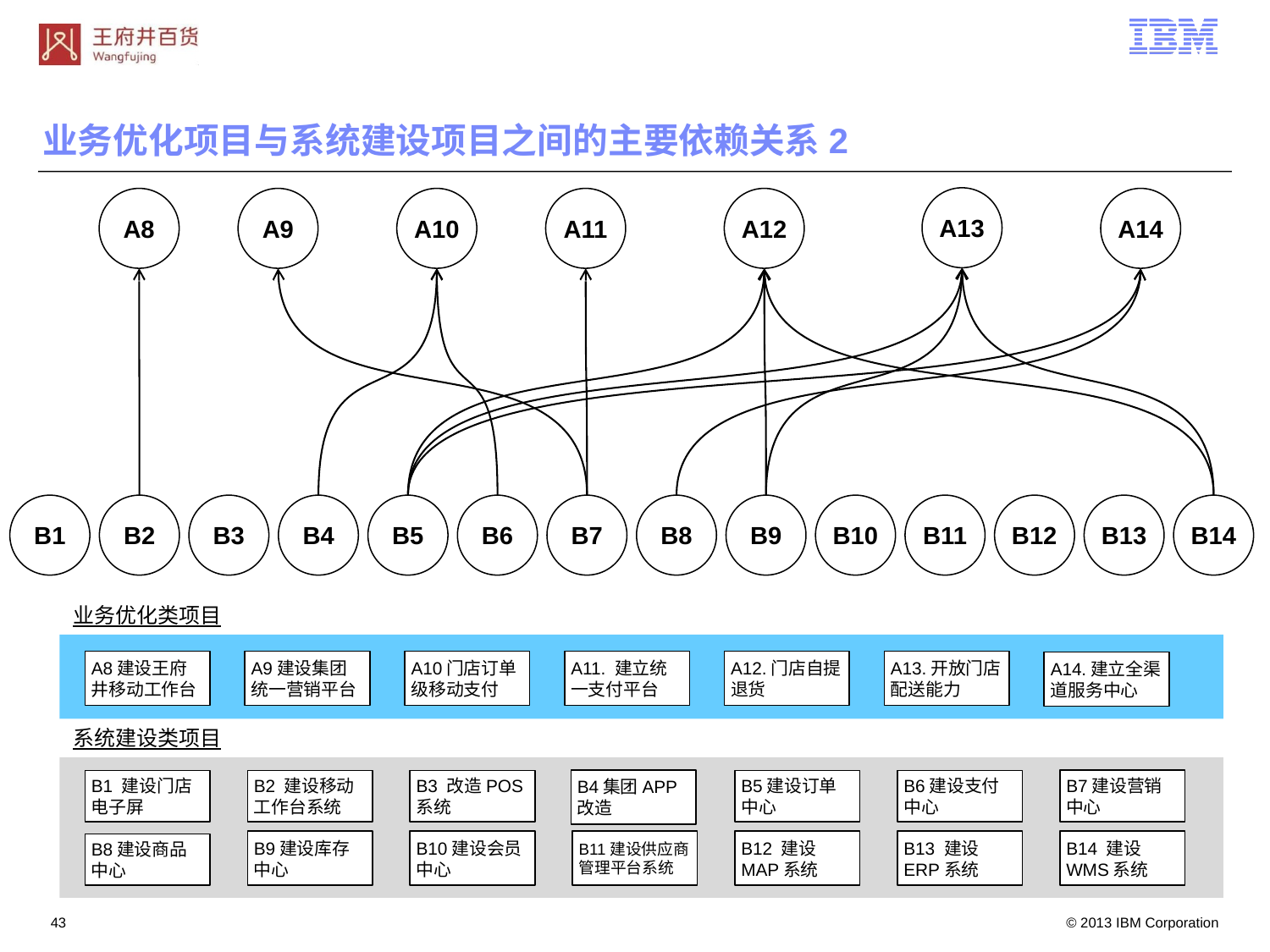

业务优化项目与系统建设项目之间的主要依赖关系2
A13
A8
A9
A10
A11
A12
A14
B1
B2
B3
B4
B5
B6
B7
B8
B9
B10
B11
B12
B13
B14
业务优化类项目

A8建设王府井移动工作台
A9建设集团统一营销平台
A10门店订单级移动支付
A11. 建立统一支付平台
A12.门店自提退货
A13.开放门店配送能力
A14.建立全渠道服务中心
系统建设类项目

B4集团APP改造
B7建设营销中心
B1 建设门店电子屏
B2 建设移动工作台系统
B3 改造POS系统
B5建设订单中心
B6建设支付中心
B9建设库存中心
B10建设会员中心
B11建设供应商管理平台系统
B12 建设MAP系统
B13 建设ERP系统
B14 建设WMS系统
B8建设商品中心
43